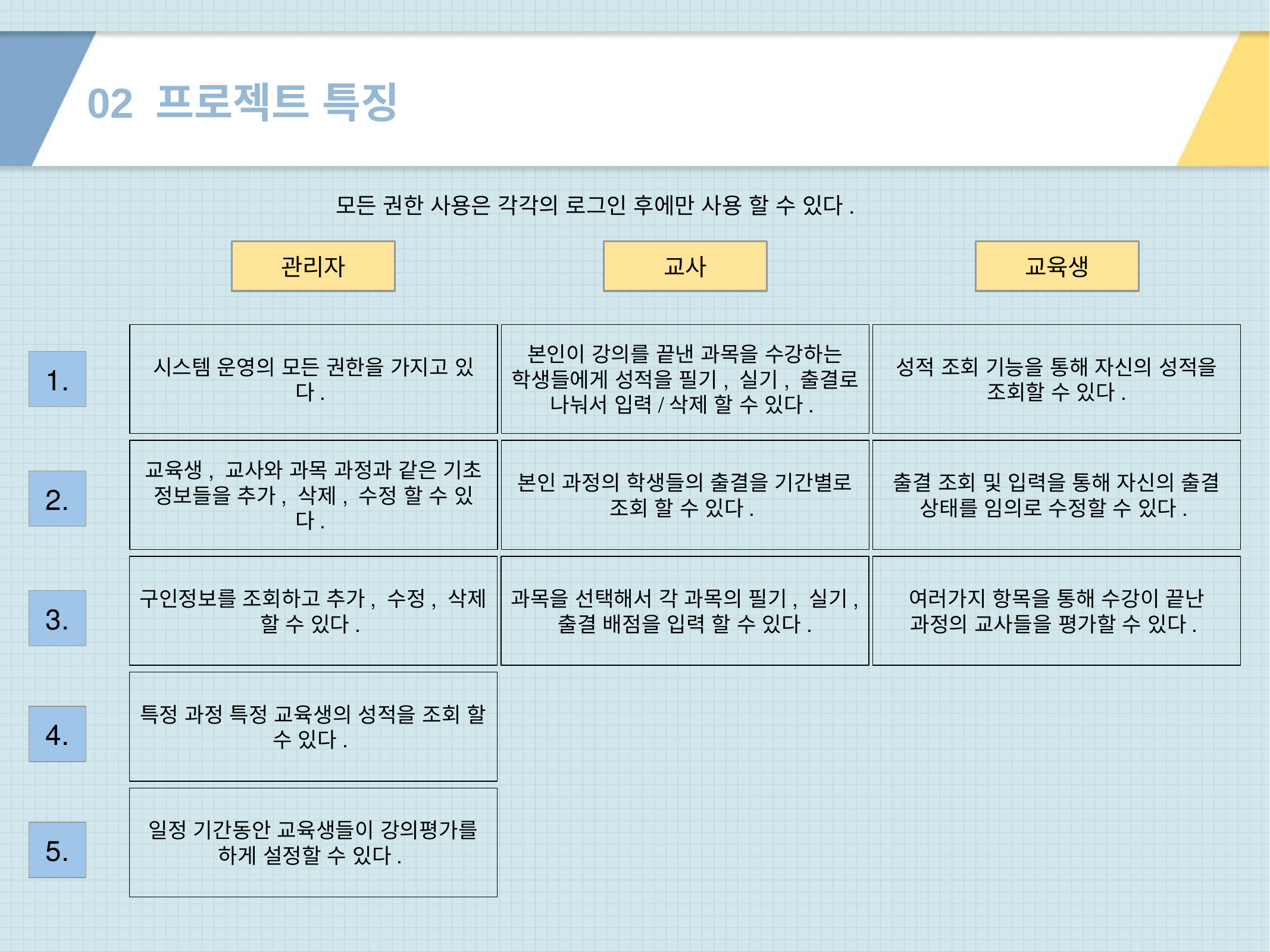

# 02 프로젝트 특징
모든 권한 사용은 각각의 로그인 후에만 사용 할 수 있다.

관리자

교사

교육생

시스템 운영의 모든 권한을 가지고 있다.

본인이 강의를 끝낸 과목을 수강하는 학생들에게 성적을 필기, 실기, 출결로 나눠서 입력/삭제 할 수 있다.

성적 조회 기능을 통해 자신의 성적을 조회할 수 있다.

1.

본인 과정의 학생들의 출결을 기간별로 조회 할 수 있다.

출결 조회 및 입력을 통해 자신의 출결 상태를 임의로 수정할 수 있다.

교육생, 교사와 과목 과정과 같은 기초 정보들을 추가, 삭제, 수정 할 수 있다.

2.

여러가지 항목을 통해 수강이 끝난 과정의 교사들을 평가할 수 있다.

과목을 선택해서 각 과목의 필기, 실기, 출결 배점을 입력 할 수 있다.

구인정보를 조회하고 추가, 수정, 삭제 할 수 있다.

3.

특정 과정 특정 교육생의 성적을 조회 할 수 있다.

4.

일정 기간동안 교육생들이 강의평가를 하게 설정할 수 있다.

5.